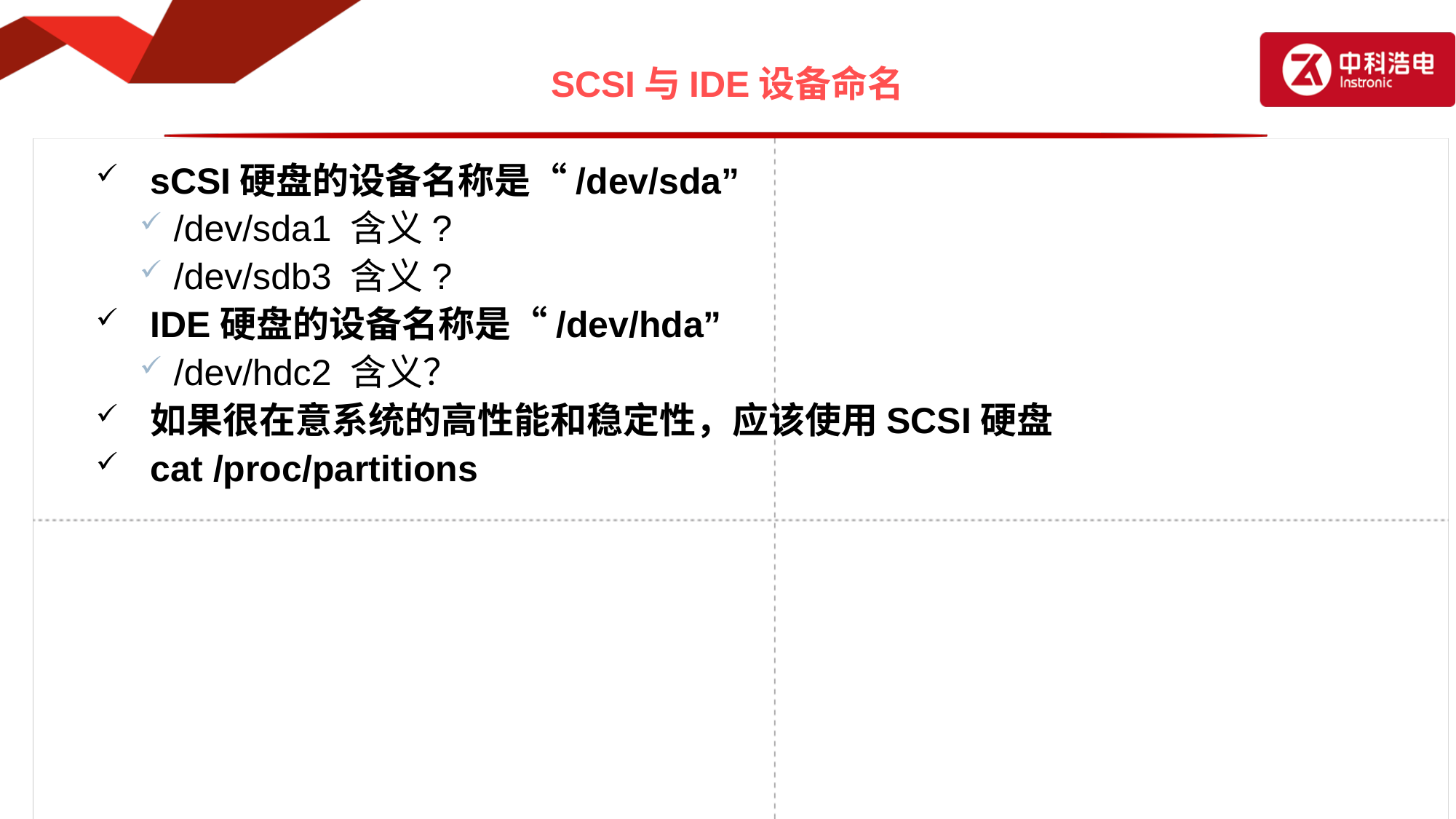

# SCSI与IDE设备命名
sCSI硬盘的设备名称是“/dev/sda”
/dev/sda1 含义?
/dev/sdb3 含义?
IDE硬盘的设备名称是“/dev/hda”
/dev/hdc2 含义？
如果很在意系统的高性能和稳定性，应该使用SCSI硬盘
cat /proc/partitions